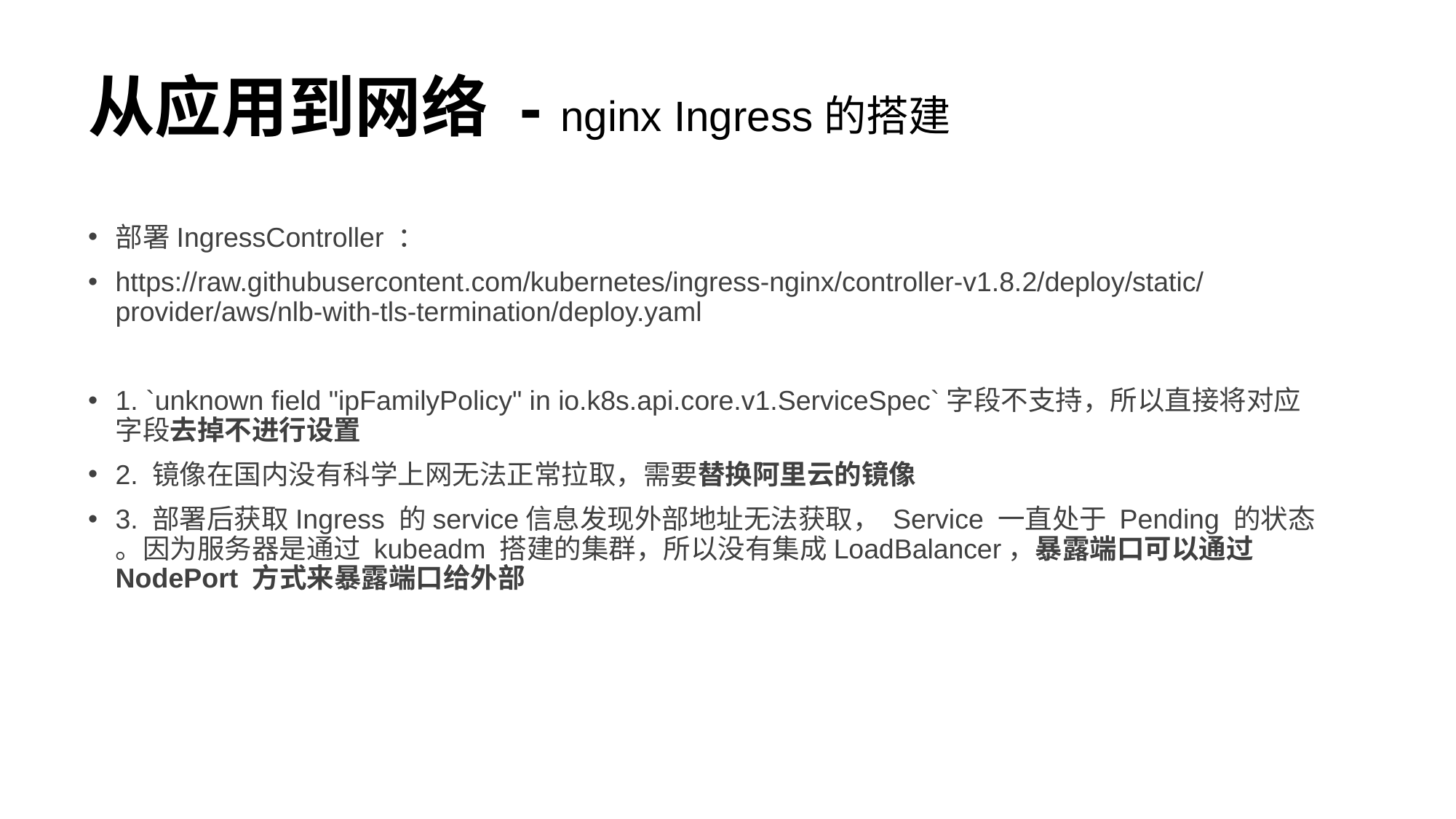

# 从应用到网络 - nginx Ingress的搭建
部署IngressController ：
https://raw.githubusercontent.com/kubernetes/ingress-nginx/controller-v1.8.2/deploy/static/provider/aws/nlb-with-tls-termination/deploy.yaml

1. `unknown field "ipFamilyPolicy" in io.k8s.api.core.v1.ServiceSpec`字段不支持，所以直接将对应字段去掉不进行设置
2. 镜像在国内没有科学上网无法正常拉取，需要替换阿里云的镜像
3. 部署后获取Ingress 的service信息发现外部地址无法获取， Service 一直处于 Pending 的状态 。因为服务器是通过 kubeadm 搭建的集群，所以没有集成LoadBalancer，暴露端口可以通过 NodePort 方式来暴露端口给外部